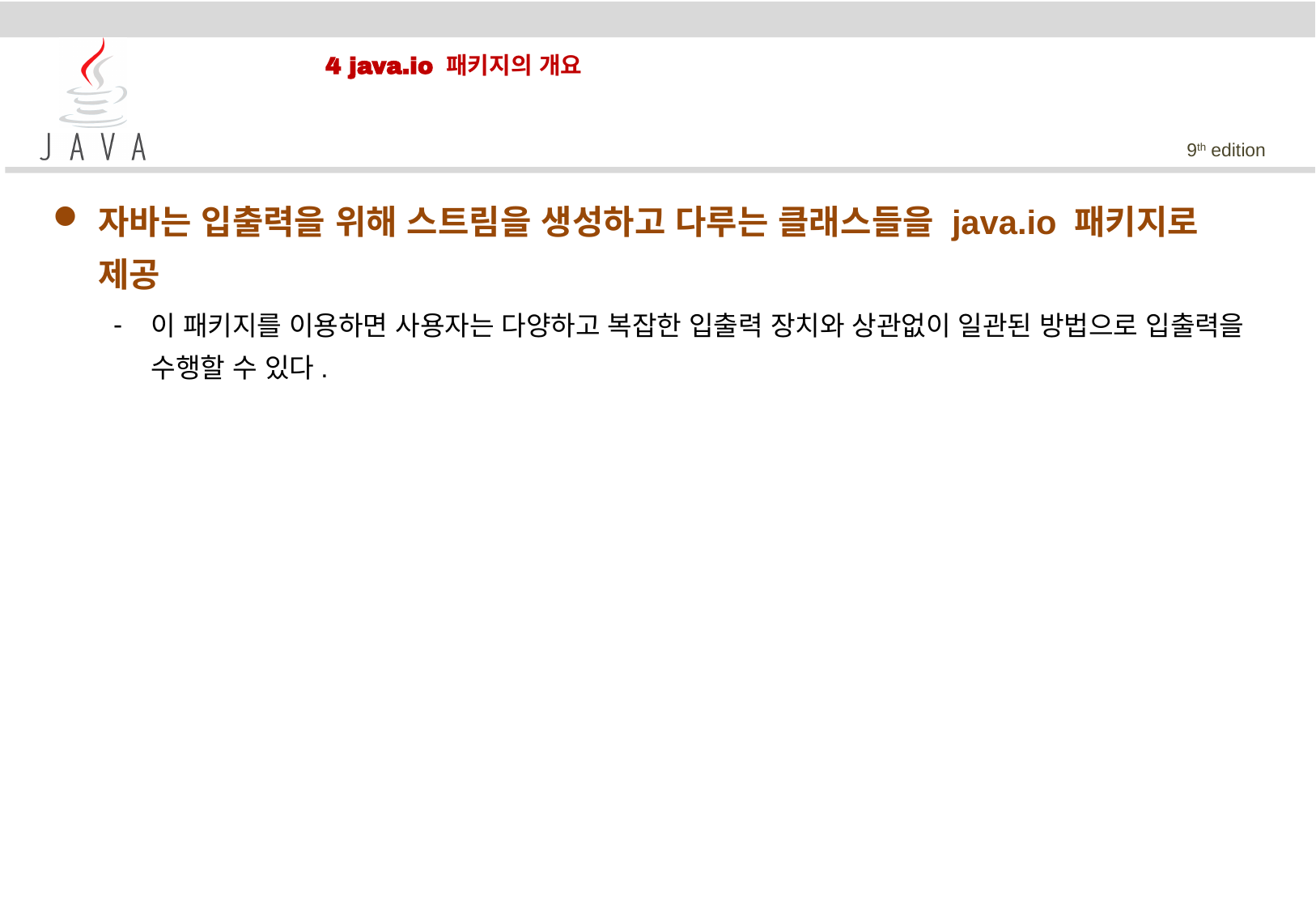

# 4 java.io 패키지의 개요

자바는 입출력을 위해 스트림을 생성하고 다루는 클래스들을 java.io 패키지로 제공
이 패키지를 이용하면 사용자는 다양하고 복잡한 입출력 장치와 상관없이 일관된 방법으로 입출력을 수행할 수 있다.